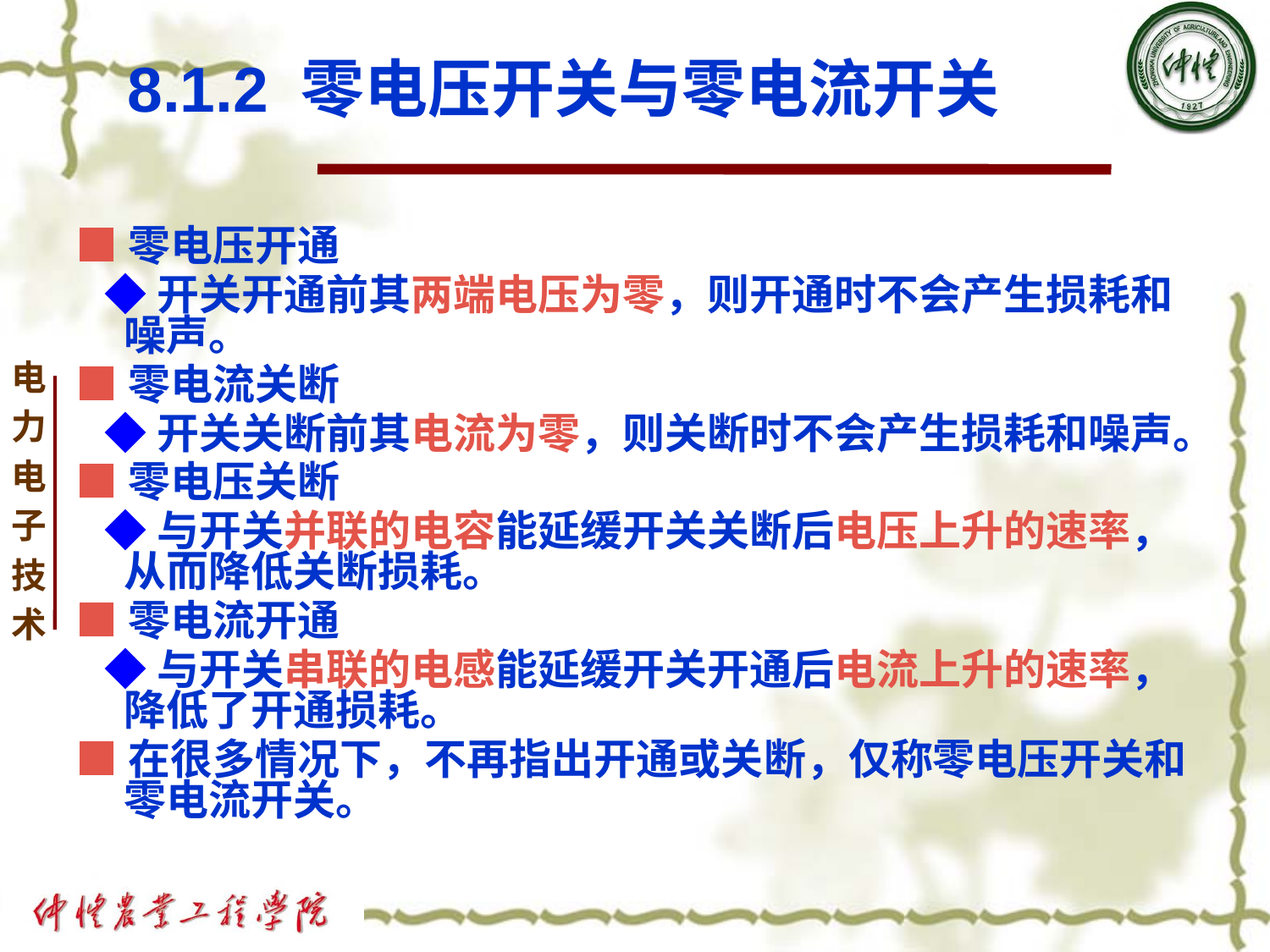

# 8.1.2 零电压开关与零电流开关
■零电压开通
   ◆开关开通前其两端电压为零，则开通时不会产生损耗和噪声。
■零电流关断
   ◆开关关断前其电流为零，则关断时不会产生损耗和噪声。
■零电压关断
   ◆与开关并联的电容能延缓开关关断后电压上升的速率，从而降低关断损耗。
■零电流开通
   ◆与开关串联的电感能延缓开关开通后电流上升的速率，降低了开通损耗。
■在很多情况下，不再指出开通或关断，仅称零电压开关和零电流开关。